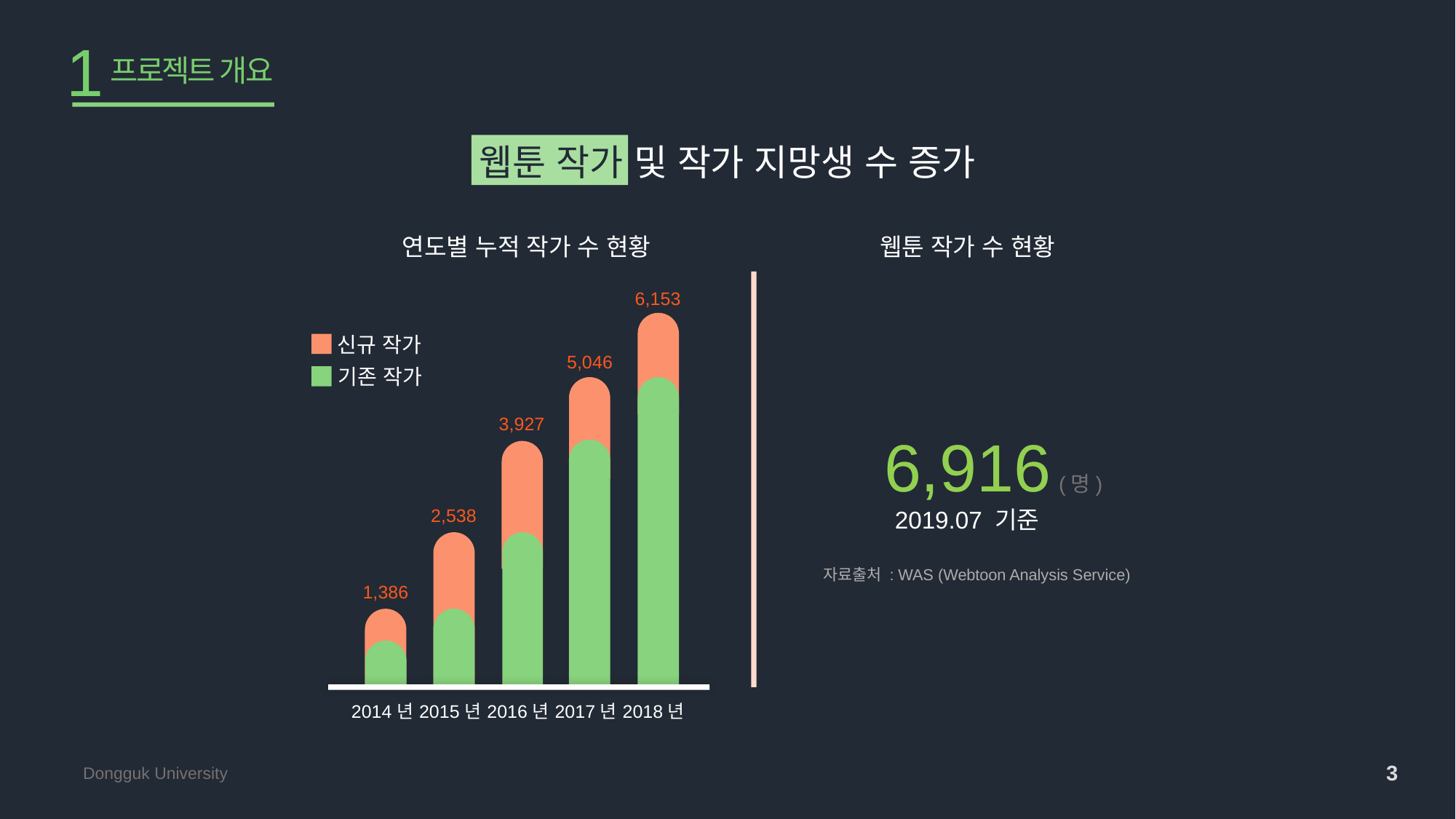

1
프로젝트 개요

Dongguk University
웹툰 작가 및 작가 지망생 수 증가

연도별 누적 작가 수 현황
웹툰 작가 수 현황
6,153

신규 작가

5,046
기존 작가

3,927

6,916 (명)

2019.07 기준
2,538

자료출처 : WAS (Webtoon Analysis Service)
1,386

2014년

2015년

2016년

2017년

2018년

3
웹툰 시장이 커지는 만큼 그에 큰 기여를 하는 작가들도 꾸준히 늘어나는 추세이고/  현재 기준으로는 7천명 가까이 됩니다  또,’웹툰 작가 지망생＇의 줄임말인 웹망생이라는 신조어가 생길 정도로 웹툰 작가가 되기를 희망하는 수도 늘어나고 있습니다.
그래서 저희는 이부분에 주목해서 우리가 매일 보는 컨텐츠인 웹툰을 제작하는 이들에게
어떻게 도움을 줄 수 있을까? 하는 생각으로 시작하게 됐습니다